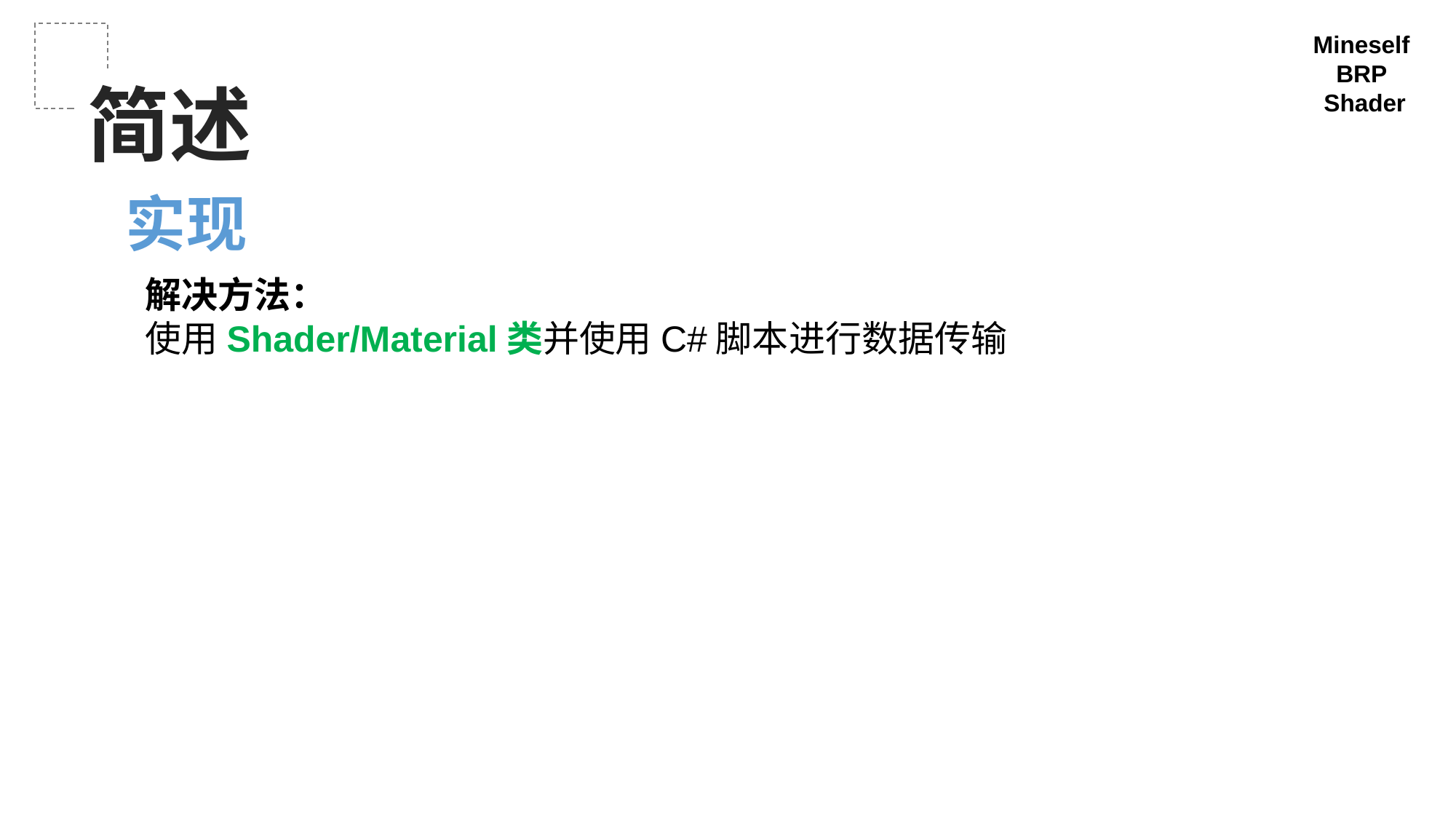

Mineself
BRP
Shader

简述
实现
解决方法：
使用Shader/Material类并使用C#脚本进行数据传输